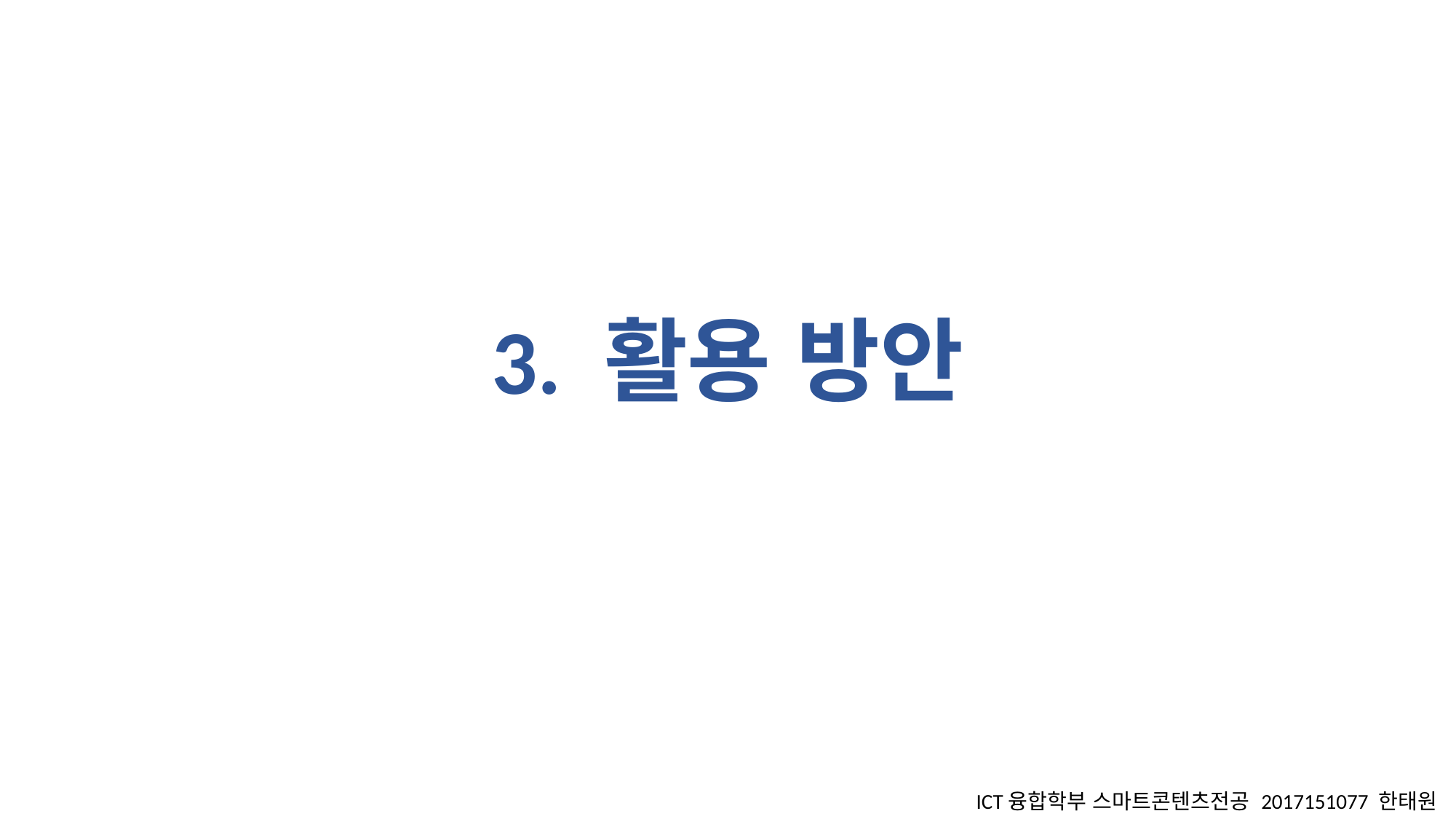

# 3. 활용 방안
ICT융합학부 스마트콘텐츠전공 2017151077 한태원